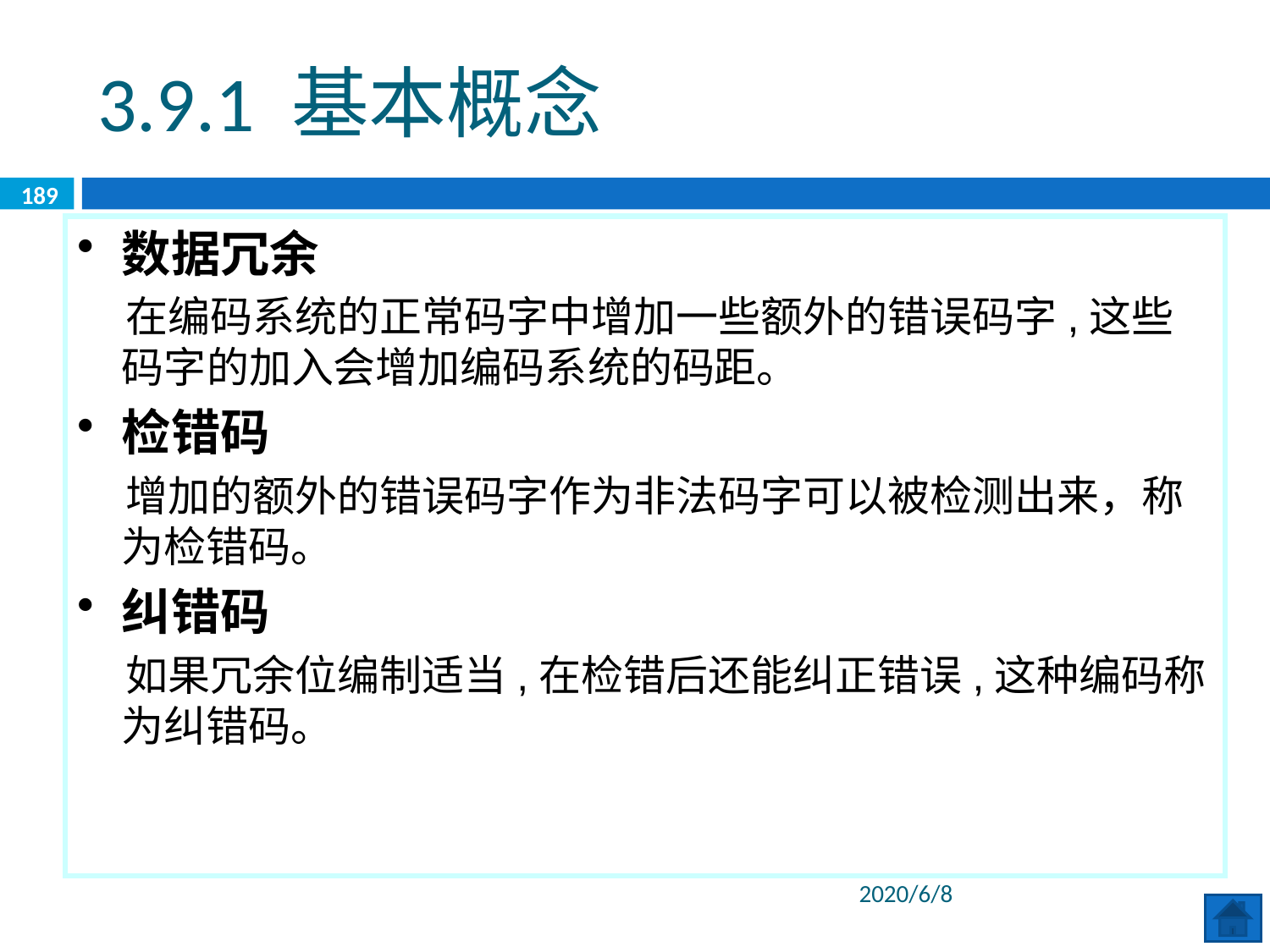

3.9.1 基本概念
189
数据冗余
    在编码系统的正常码字中增加一些额外的错误码字,这些码字的加入会增加编码系统的码距。
检错码
    增加的额外的错误码字作为非法码字可以被检测出来，称为检错码。
纠错码
    如果冗余位编制适当,在检错后还能纠正错误,这种编码称为纠错码。
2020/6/8